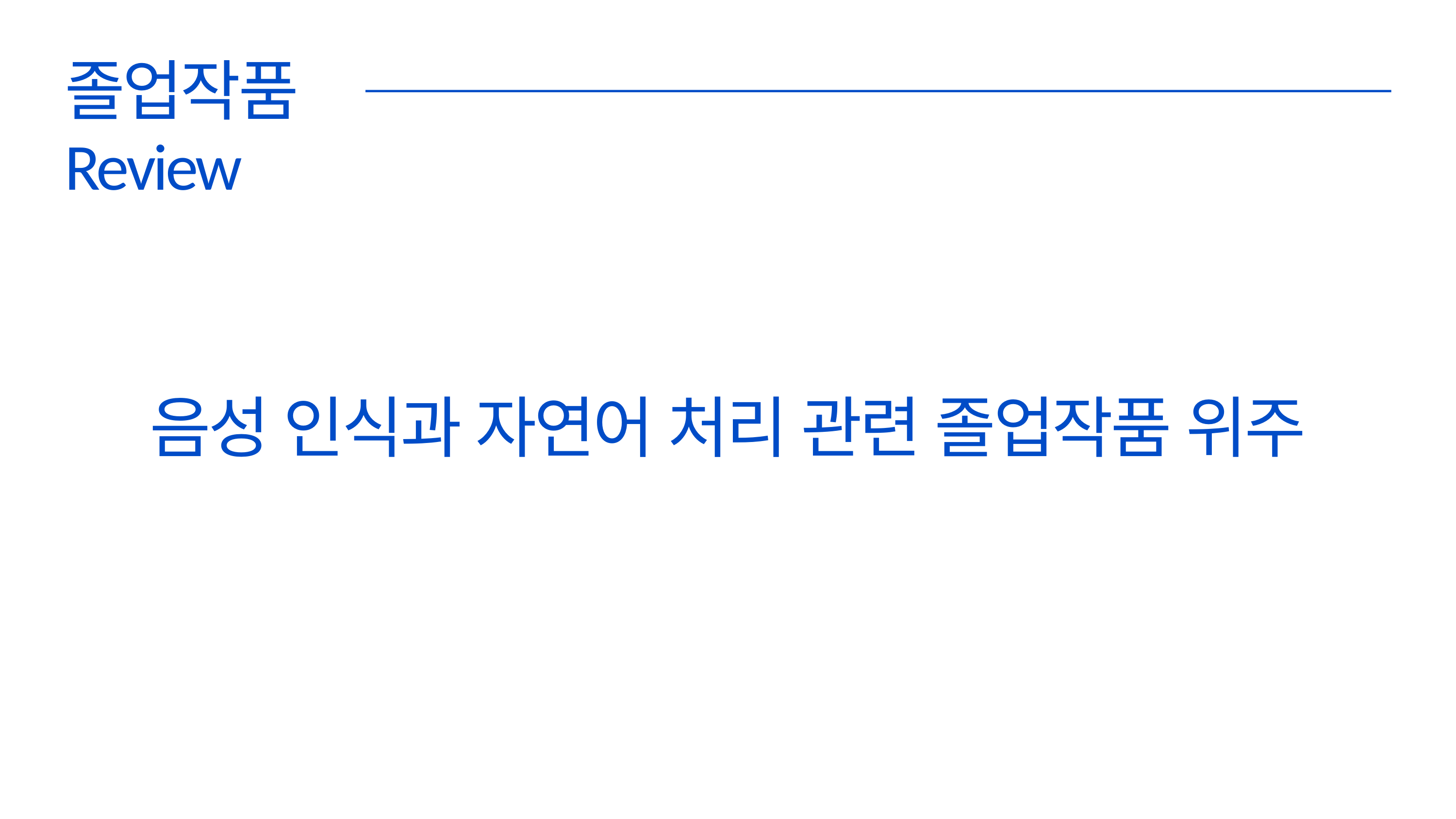

졸업작품
Review

음성 인식과 자연어 처리 관련 졸업작품 위주